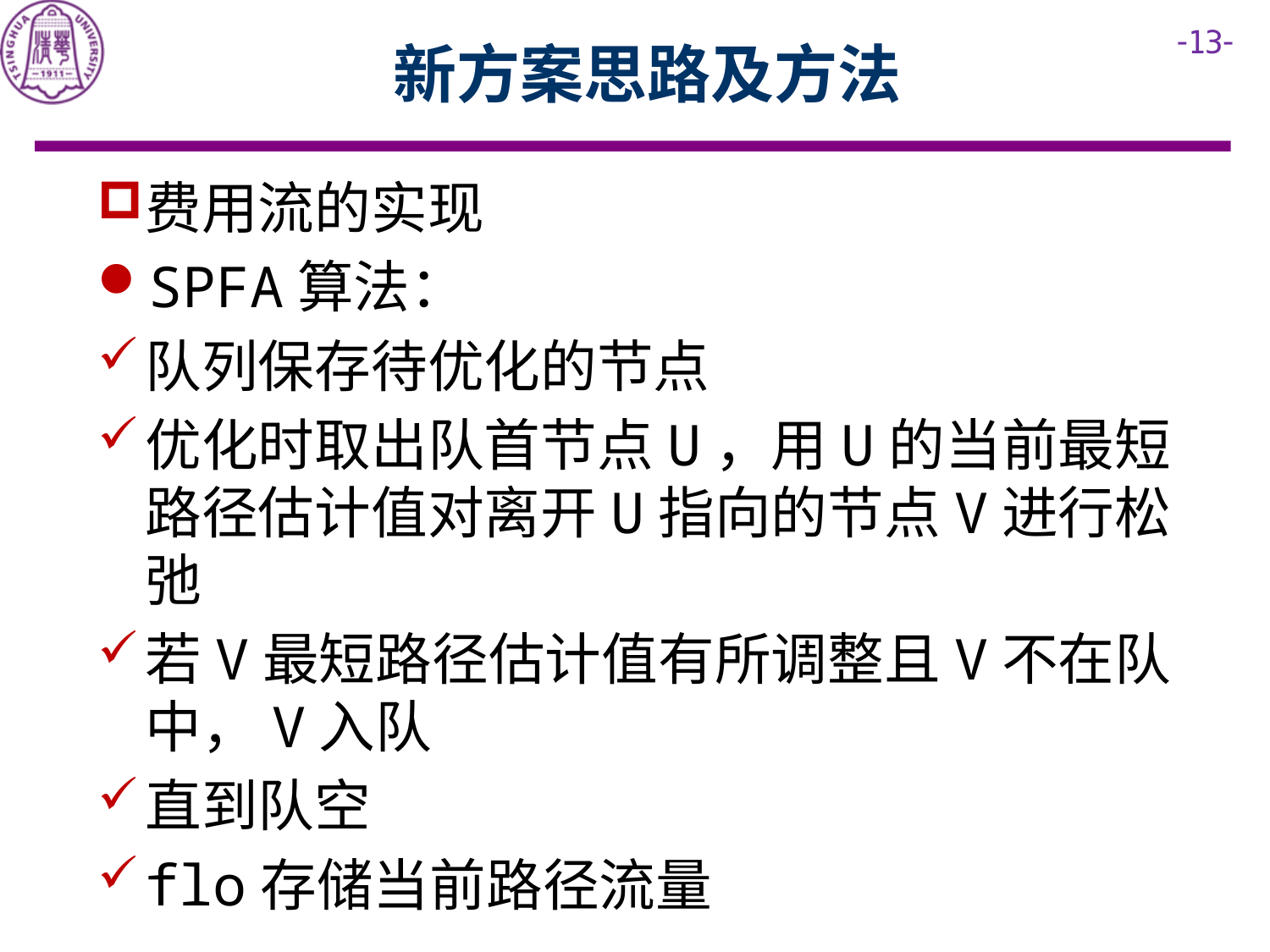

# 新方案思路及方法
费用流的实现
SPFA算法：
队列保存待优化的节点
优化时取出队首节点U，用U的当前最短路径估计值对离开U指向的节点V进行松弛
若V最短路径估计值有所调整且V不在队中，V入队
直到队空
flo存储当前路径流量